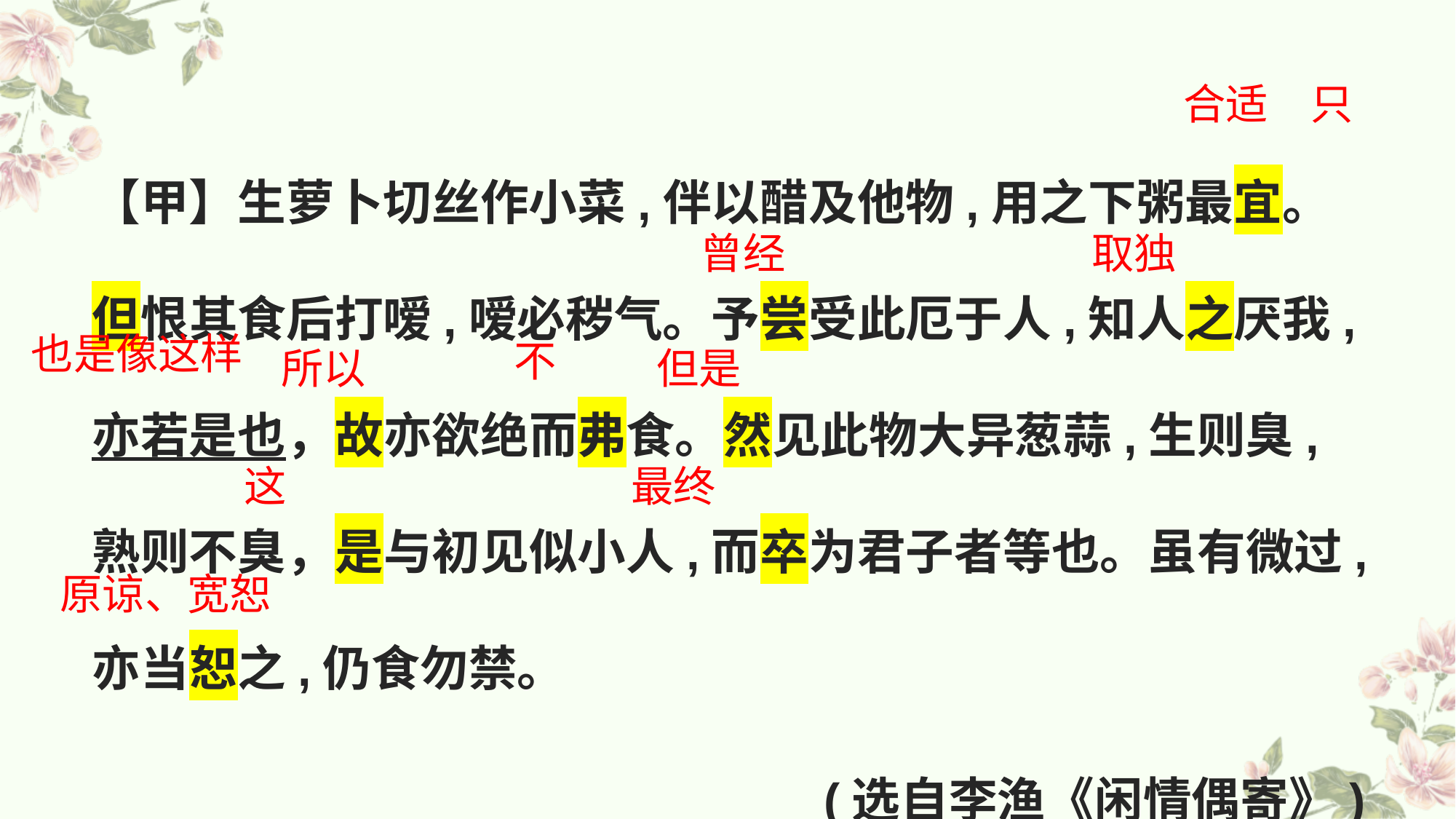

合适
只
【甲】生萝卜切丝作小菜,伴以醋及他物,用之下粥最宜。但恨其食后打嗳,嗳必秽气。予尝受此厄于人,知人之厌我,亦若是也，故亦欲绝而弗食。然见此物大异葱蒜,生则臭,熟则不臭，是与初见似小人,而卒为君子者等也。虽有微过,亦当恕之,仍食勿禁。
(选自李渔《闲情偶寄》)
曾经
取独
也是像这样
不
所以
但是
这
最终
原谅、宽恕